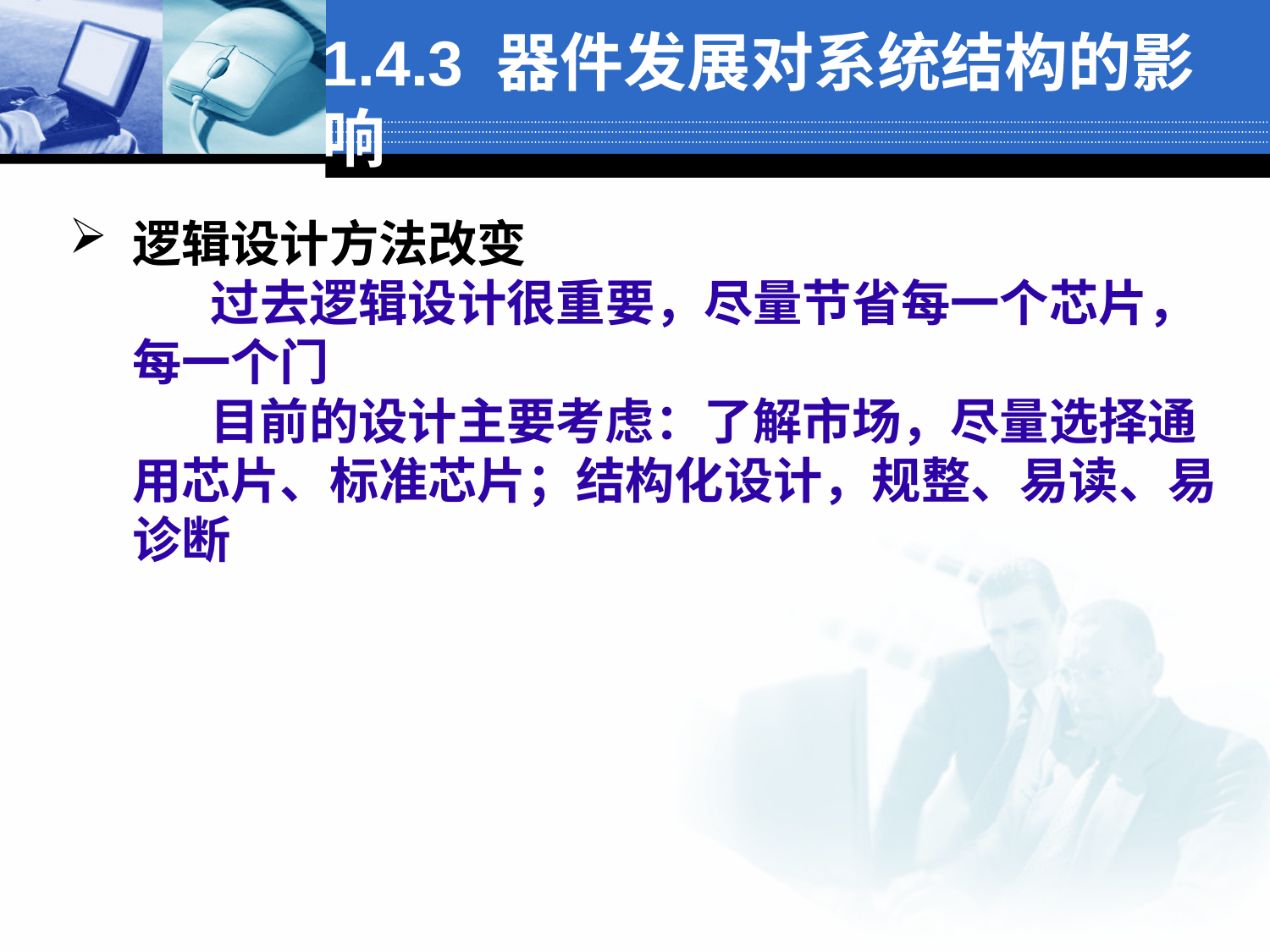

1.4.3 器件发展对系统结构的影响
逻辑设计方法改变
       过去逻辑设计很重要，尽量节省每一个芯片，每一个门
       目前的设计主要考虑：了解市场，尽量选择通用芯片、标准芯片；结构化设计，规整、易读、易诊断